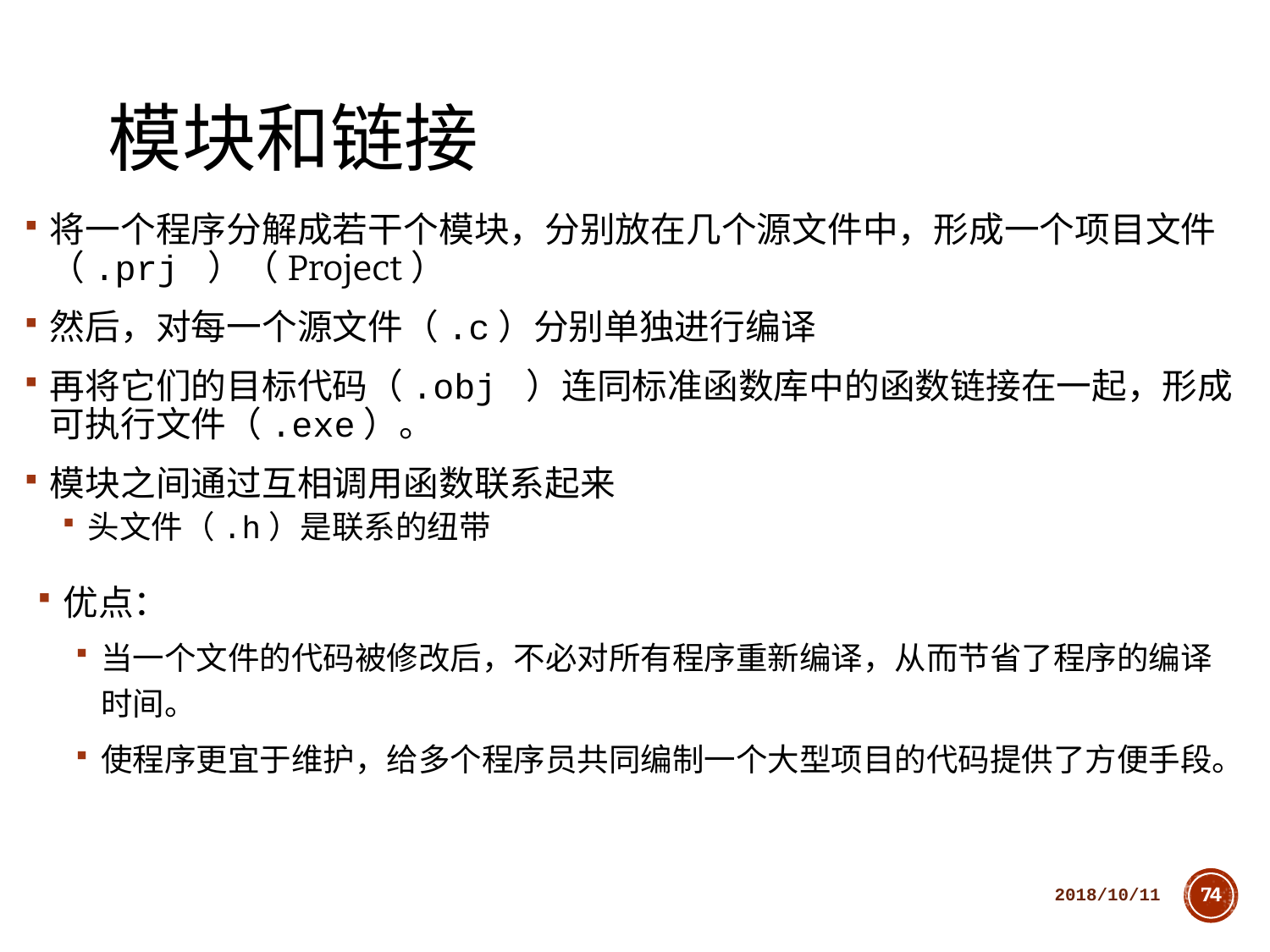

# 模块和链接
将一个程序分解成若干个模块，分别放在几个源文件中，形成一个项目文件（.prj ）（Project）
然后，对每一个源文件（.c）分别单独进行编译
再将它们的目标代码（.obj ）连同标准函数库中的函数链接在一起，形成可执行文件（.exe）。
模块之间通过互相调用函数联系起来
头文件（.h）是联系的纽带

优点：
当一个文件的代码被修改后，不必对所有程序重新编译，从而节省了程序的编译时间。
使程序更宜于维护，给多个程序员共同编制一个大型项目的代码提供了方便手段。
2018/10/11
74